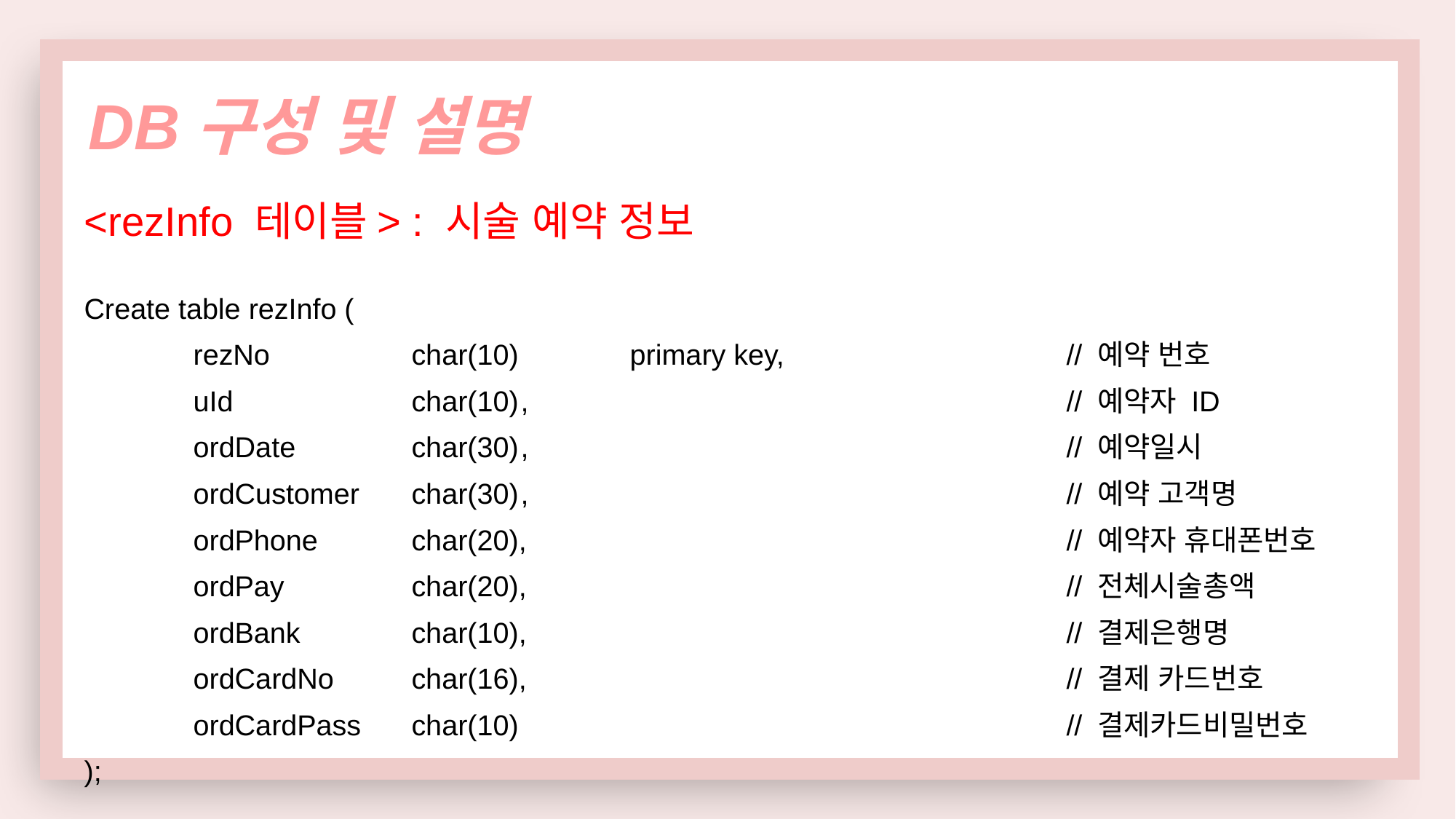

DB구성 및 설명
<rezInfo 테이블> : 시술 예약 정보

Create table rezInfo (
	rezNo		char(10)		primary key,			// 예약 번호
	uId		char(10)	,					// 예약자 ID
	ordDate		char(30)	,					// 예약일시
	ordCustomer	char(30)	,					// 예약 고객명
	ordPhone	char(20),					// 예약자 휴대폰번호
	ordPay		char(20),					// 전체시술총액
	ordBank		char(10), 					// 결제은행명
	ordCardNo	char(16),					// 결제 카드번호
	ordCardPass	char(10)						// 결제카드비밀번호
);